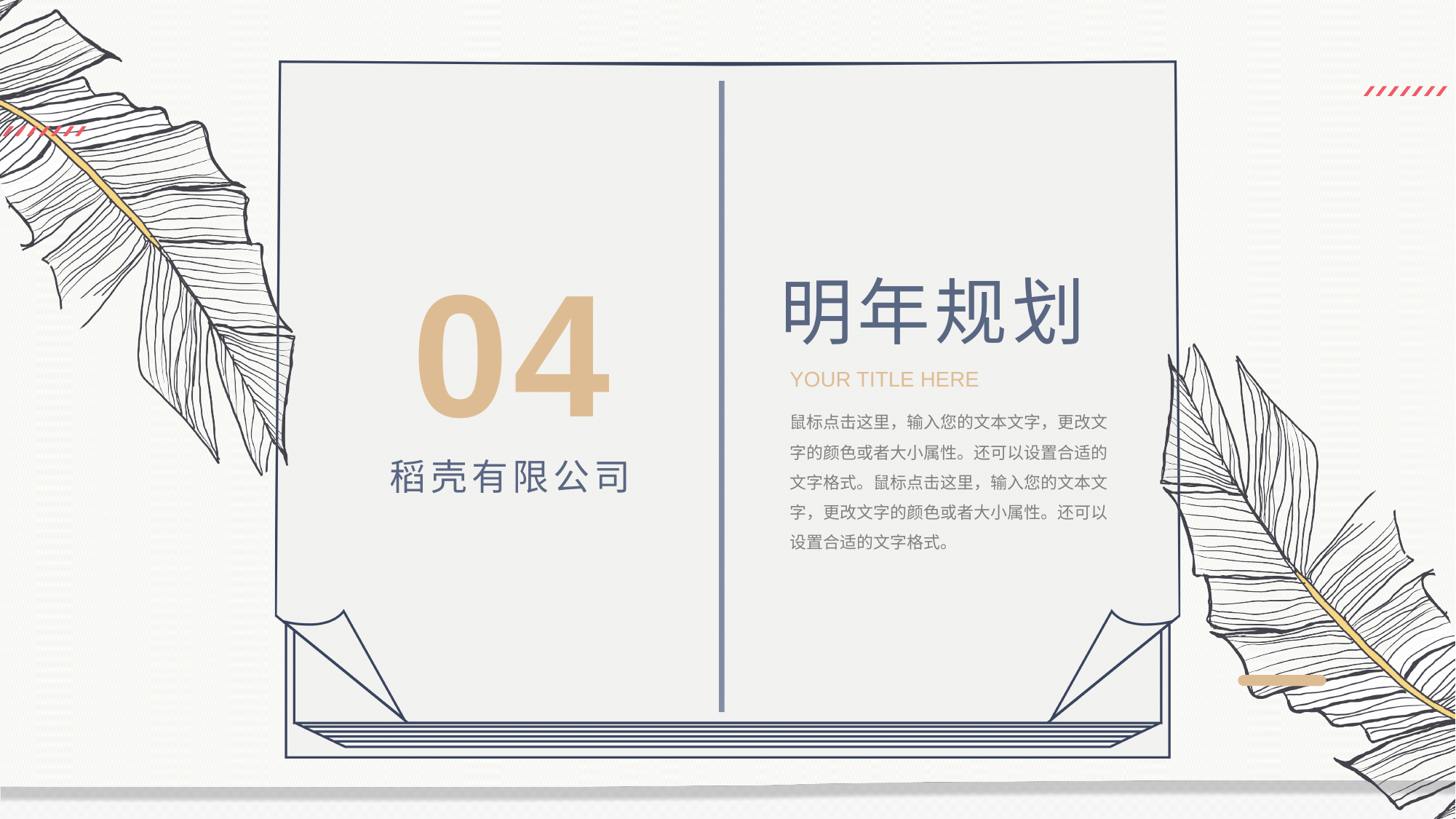

04
明年规划
YOUR TITLE HERE
鼠标点击这里，输入您的文本文字，更改文字的颜色或者大小属性。还可以设置合适的文字格式。鼠标点击这里，输入您的文本文字，更改文字的颜色或者大小属性。还可以设置合适的文字格式。
稻壳有限公司